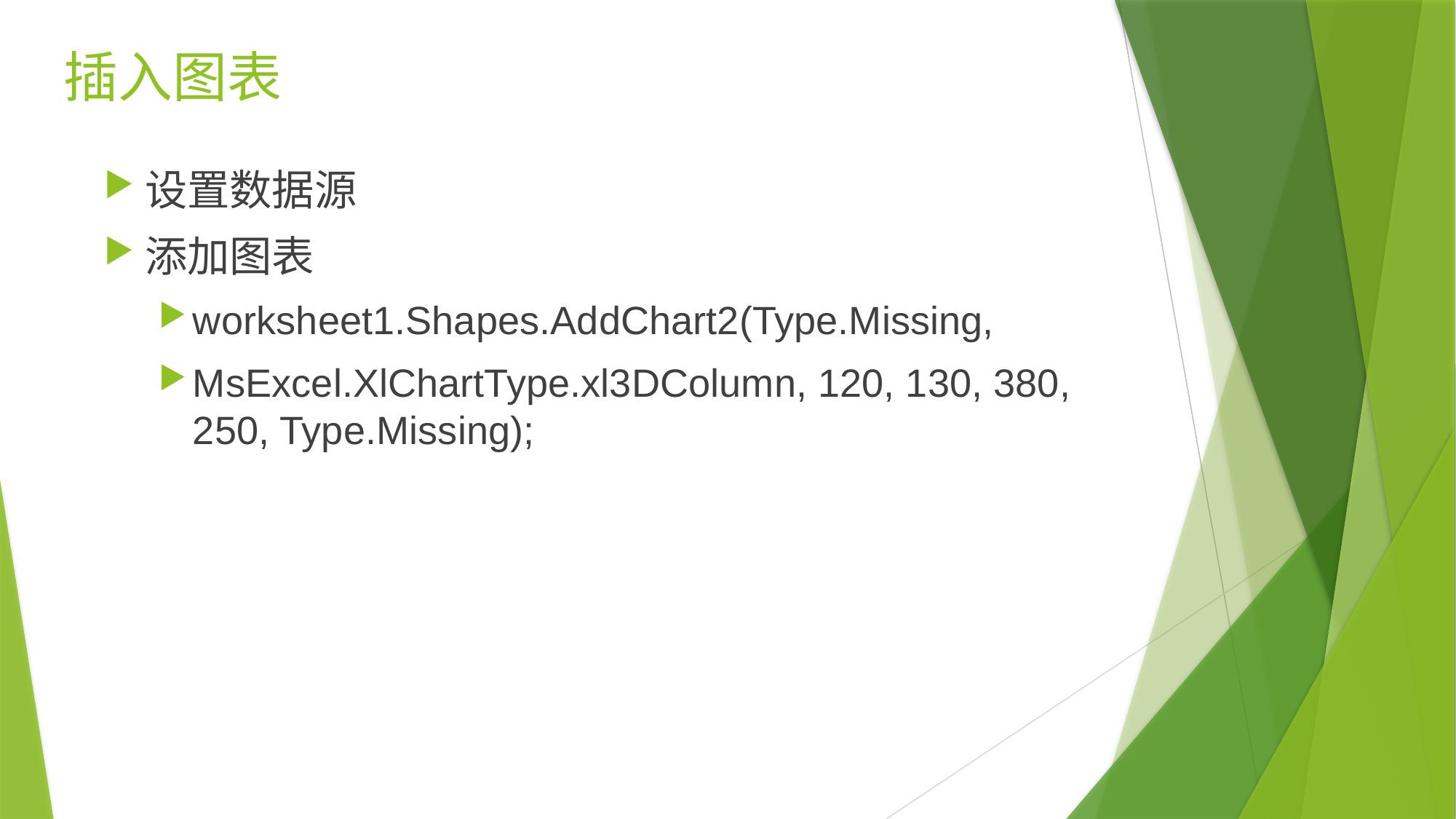

# 插入图表
设置数据源
添加图表
worksheet1.Shapes.AddChart2(Type.Missing,
MsExcel.XlChartType.xl3DColumn, 120, 130, 380, 250, Type.Missing);